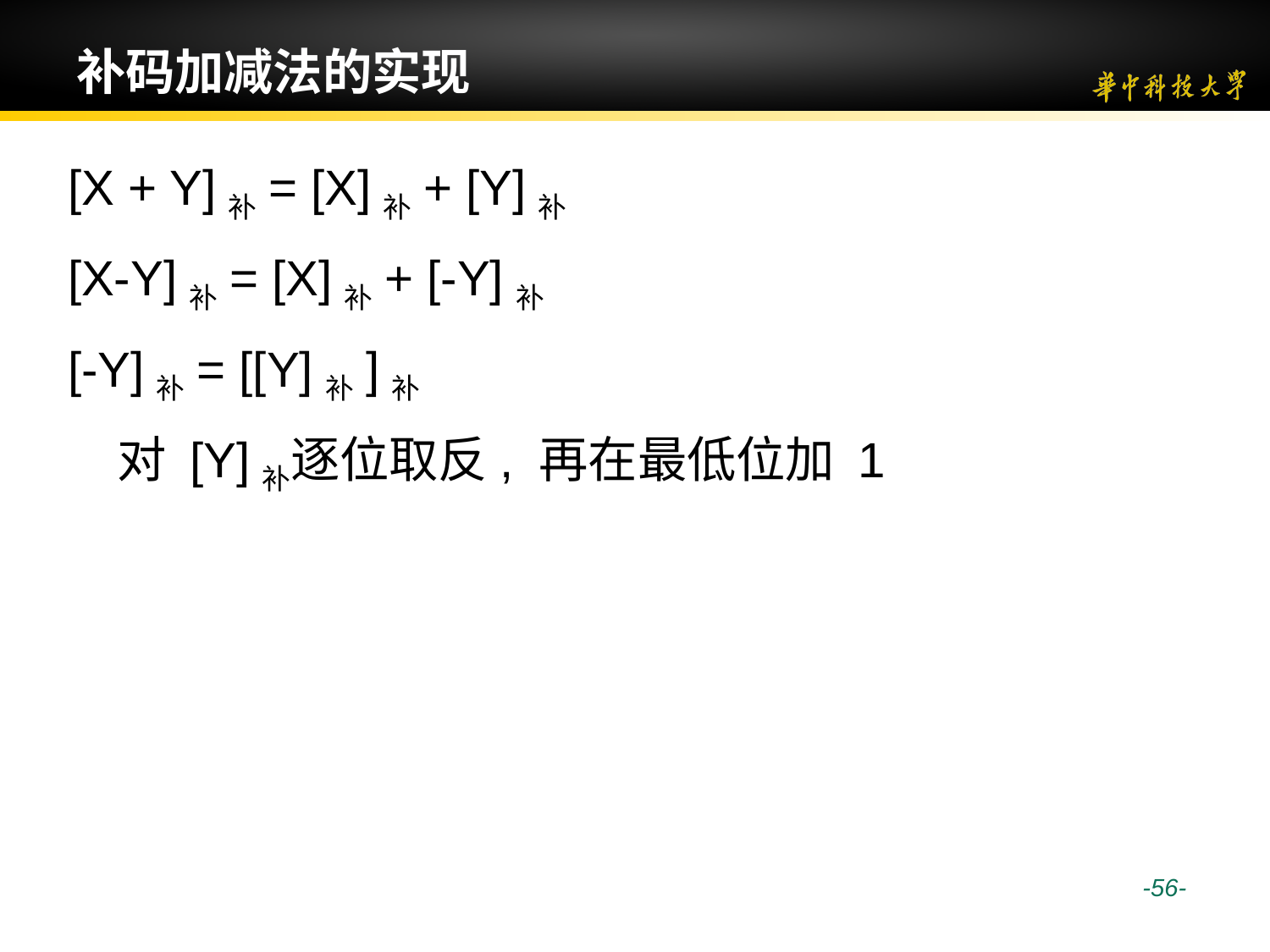

# 补码加减法的实现
[X + Y]补= [X]补+ [Y]补
[X-Y]补= [X]补+ [-Y]补
[-Y]补= [[Y]补]补
      对 [Y]补逐位取反, 再在最低位加 1

 -56-